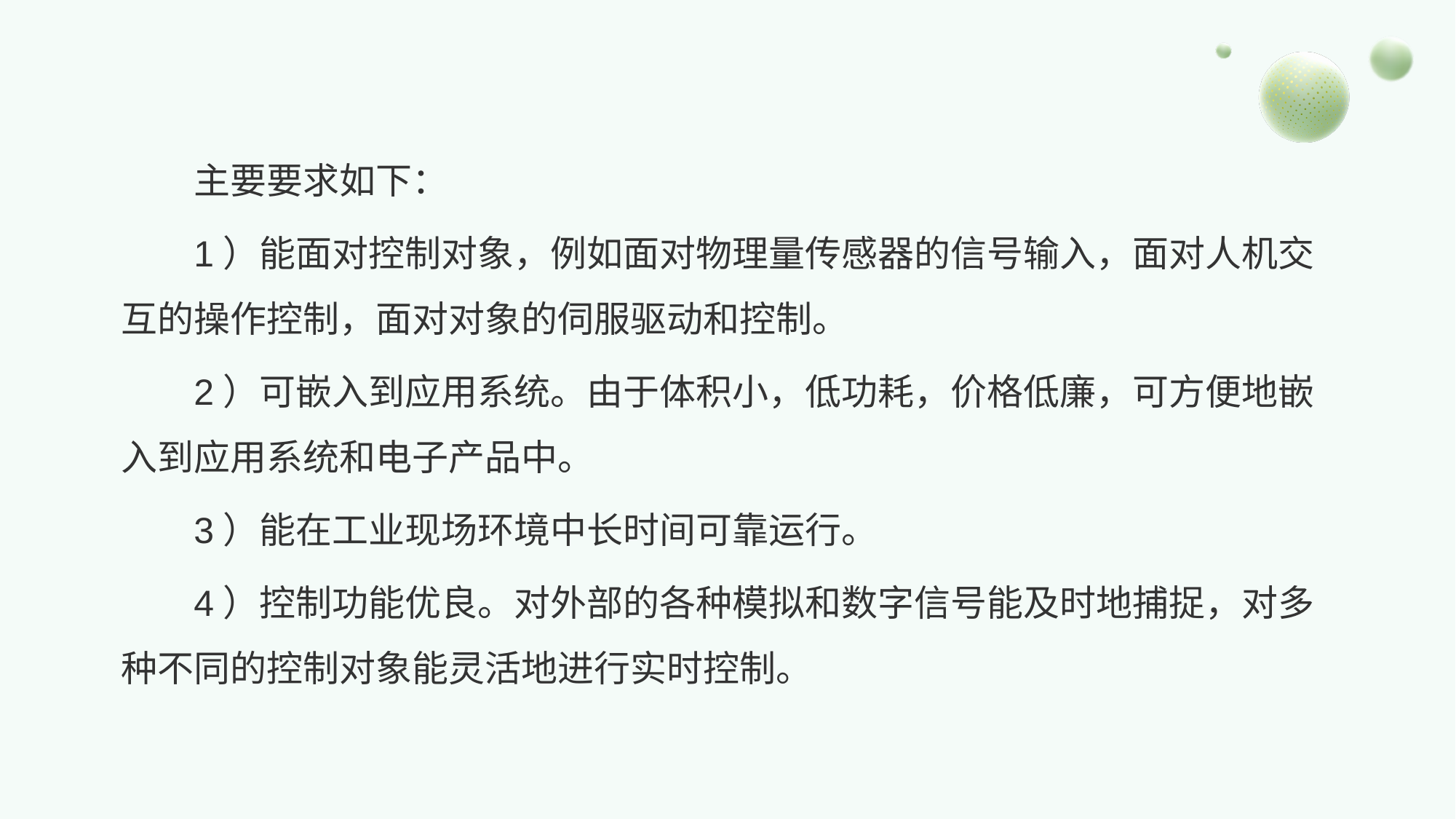

主要要求如下：
1）能面对控制对象，例如面对物理量传感器的信号输入，面对人机交互的操作控制，面对对象的伺服驱动和控制。
2）可嵌入到应用系统。由于体积小，低功耗，价格低廉，可方便地嵌入到应用系统和电子产品中。
3）能在工业现场环境中长时间可靠运行。
4）控制功能优良。对外部的各种模拟和数字信号能及时地捕捉，对多种不同的控制对象能灵活地进行实时控制。